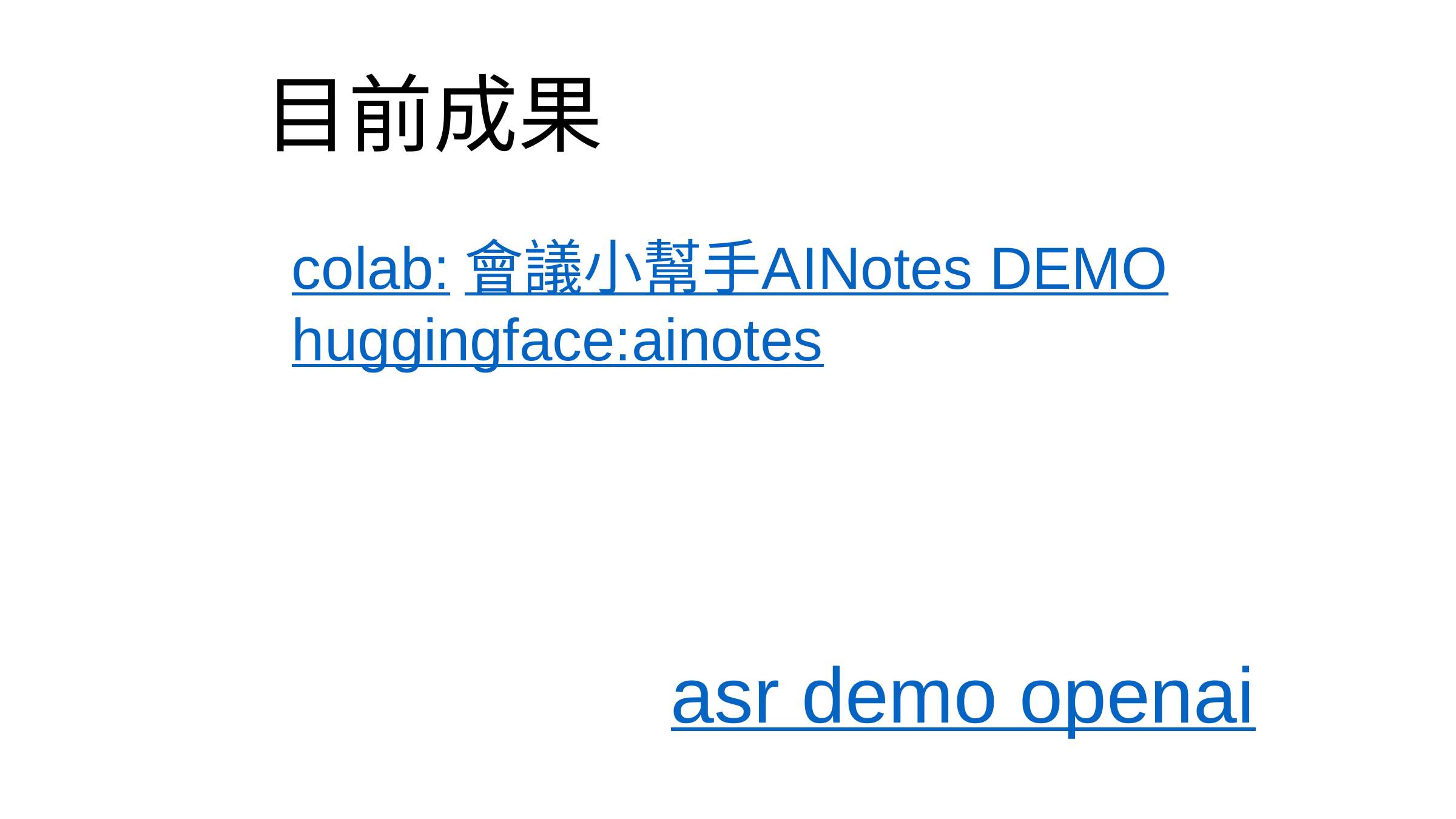

目前成果
colab:會議小幫手AINotes DEMO
huggingface:ainotes
asr demo openai